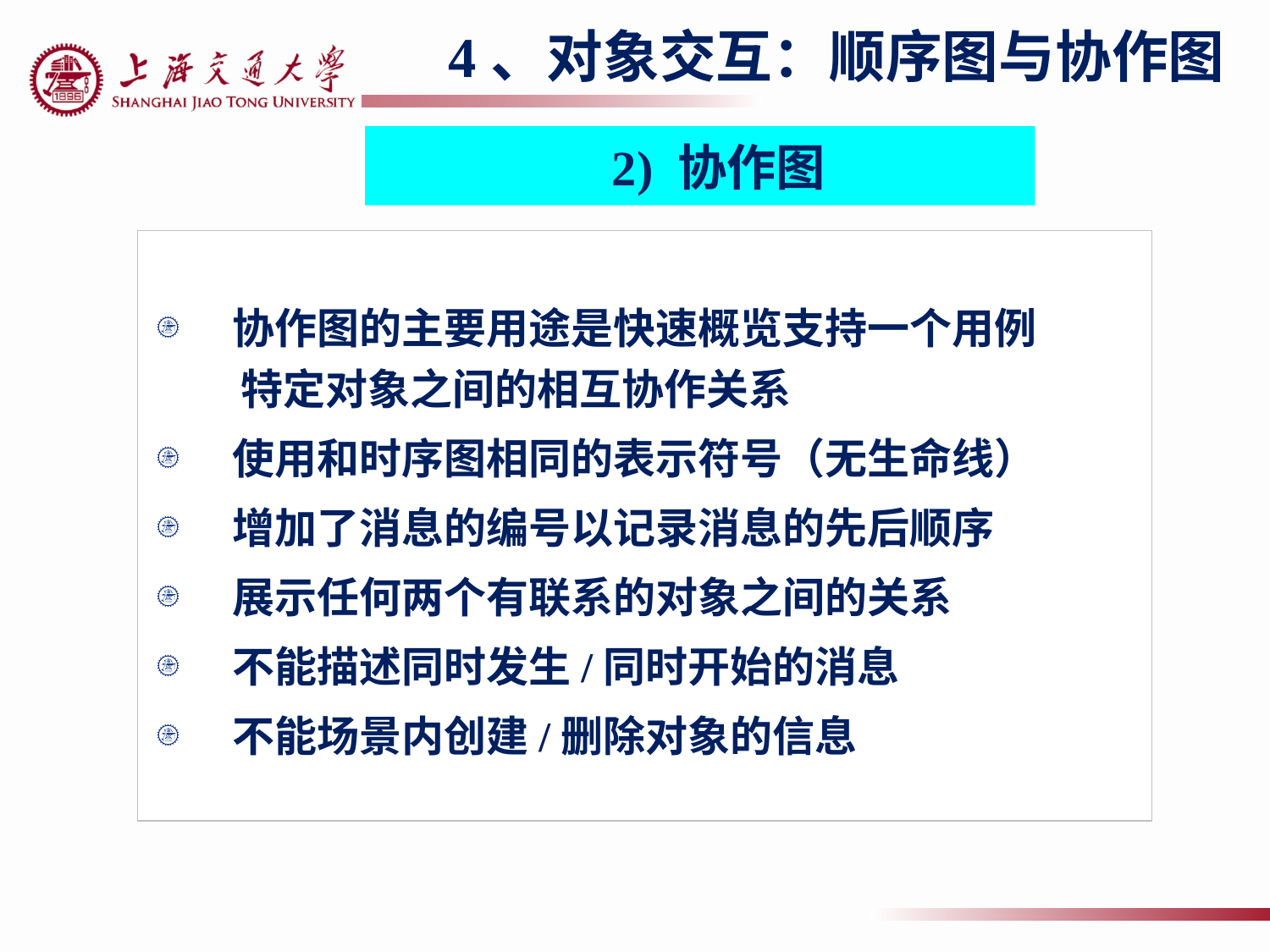

4、对象交互：顺序图与协作图
2) 协作图
 协作图的主要用途是快速概览支持一个用例
   特定对象之间的相互协作关系
 使用和时序图相同的表示符号（无生命线）
 增加了消息的编号以记录消息的先后顺序
 展示任何两个有联系的对象之间的关系
 不能描述同时发生/同时开始的消息
 不能场景内创建/删除对象的信息